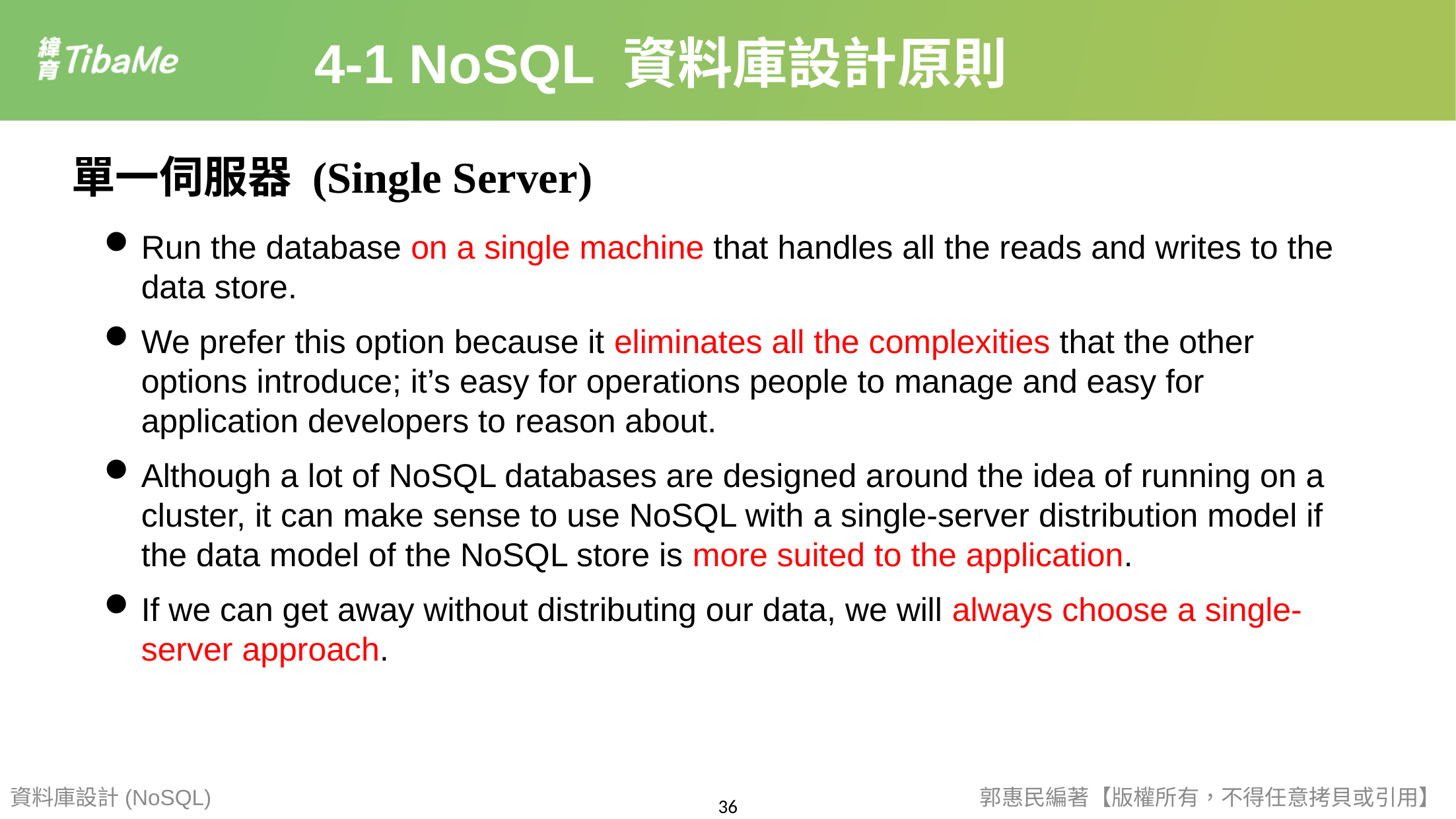

4-1 NoSQL 資料庫設計原則
單一伺服器 (Single Server)

Run the database on a single machine that handles all the reads and writes to the data store.
We prefer this option because it eliminates all the complexities that the other options introduce; it’s easy for operations people to manage and easy for application developers to reason about.
Although a lot of NoSQL databases are designed around the idea of running on a cluster, it can make sense to use NoSQL with a single-server distribution model if the data model of the NoSQL store is more suited to the application.
If we can get away without distributing our data, we will always choose a single-server approach.

資料庫設計(NoSQL)
郭惠民編著【版權所有，不得任意拷貝或引用】